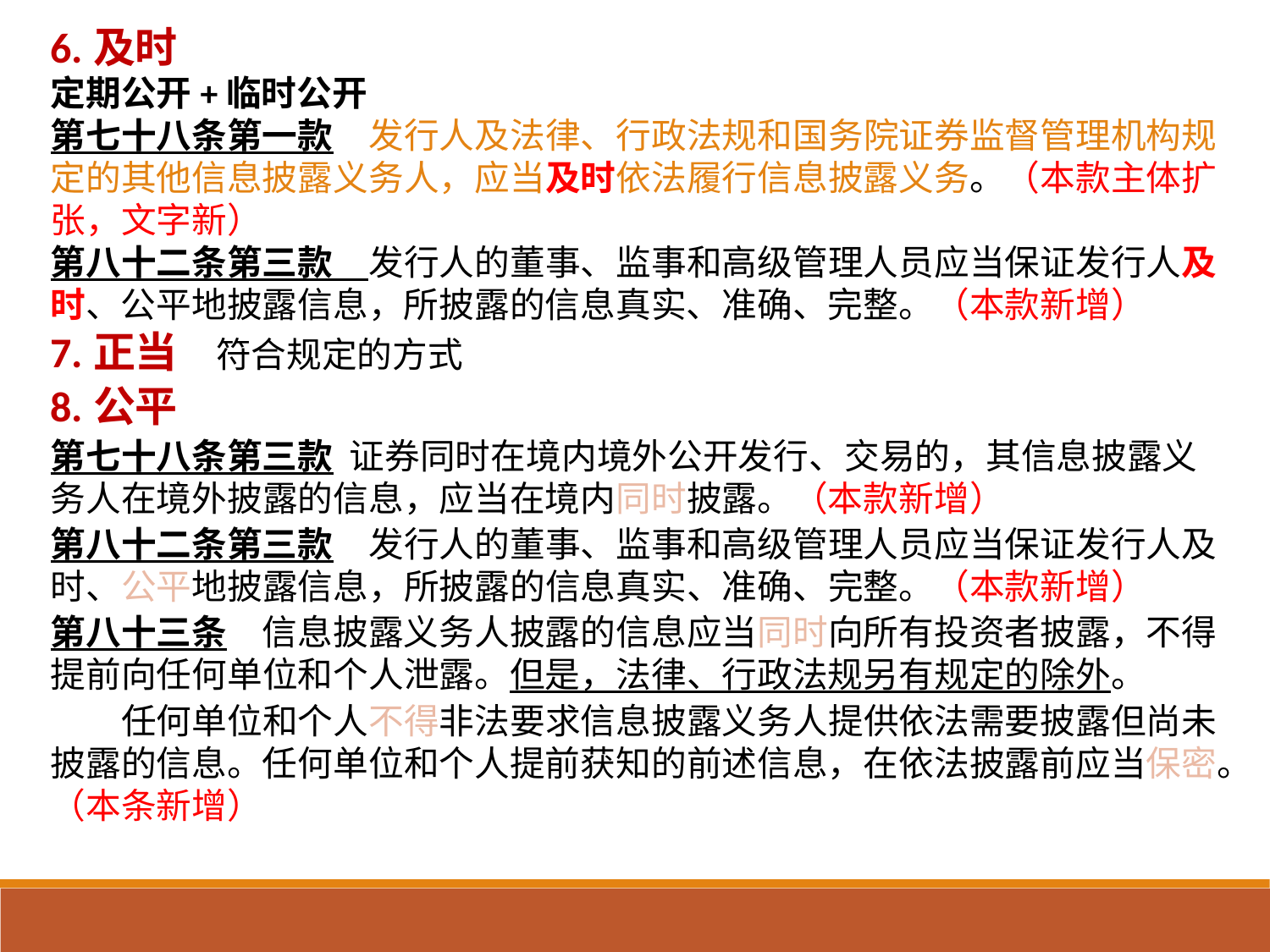

6.及时
定期公开+临时公开
第七十八条第一款　发行人及法律、行政法规和国务院证券监督管理机构规定的其他信息披露义务人，应当及时依法履行信息披露义务。（本款主体扩张，文字新）
第八十二条第三款　发行人的董事、监事和高级管理人员应当保证发行人及时、公平地披露信息，所披露的信息真实、准确、完整。（本款新增）
7.正当    符合规定的方式
8.公平
第七十八条第三款  证券同时在境内境外公开发行、交易的，其信息披露义务人在境外披露的信息，应当在境内同时披露。（本款新增）
第八十二条第三款　发行人的董事、监事和高级管理人员应当保证发行人及时、公平地披露信息，所披露的信息真实、准确、完整。（本款新增）
第八十三条　信息披露义务人披露的信息应当同时向所有投资者披露，不得提前向任何单位和个人泄露。但是，法律、行政法规另有规定的除外。
　　任何单位和个人不得非法要求信息披露义务人提供依法需要披露但尚未披露的信息。任何单位和个人提前获知的前述信息，在依法披露前应当保密。（本条新增）